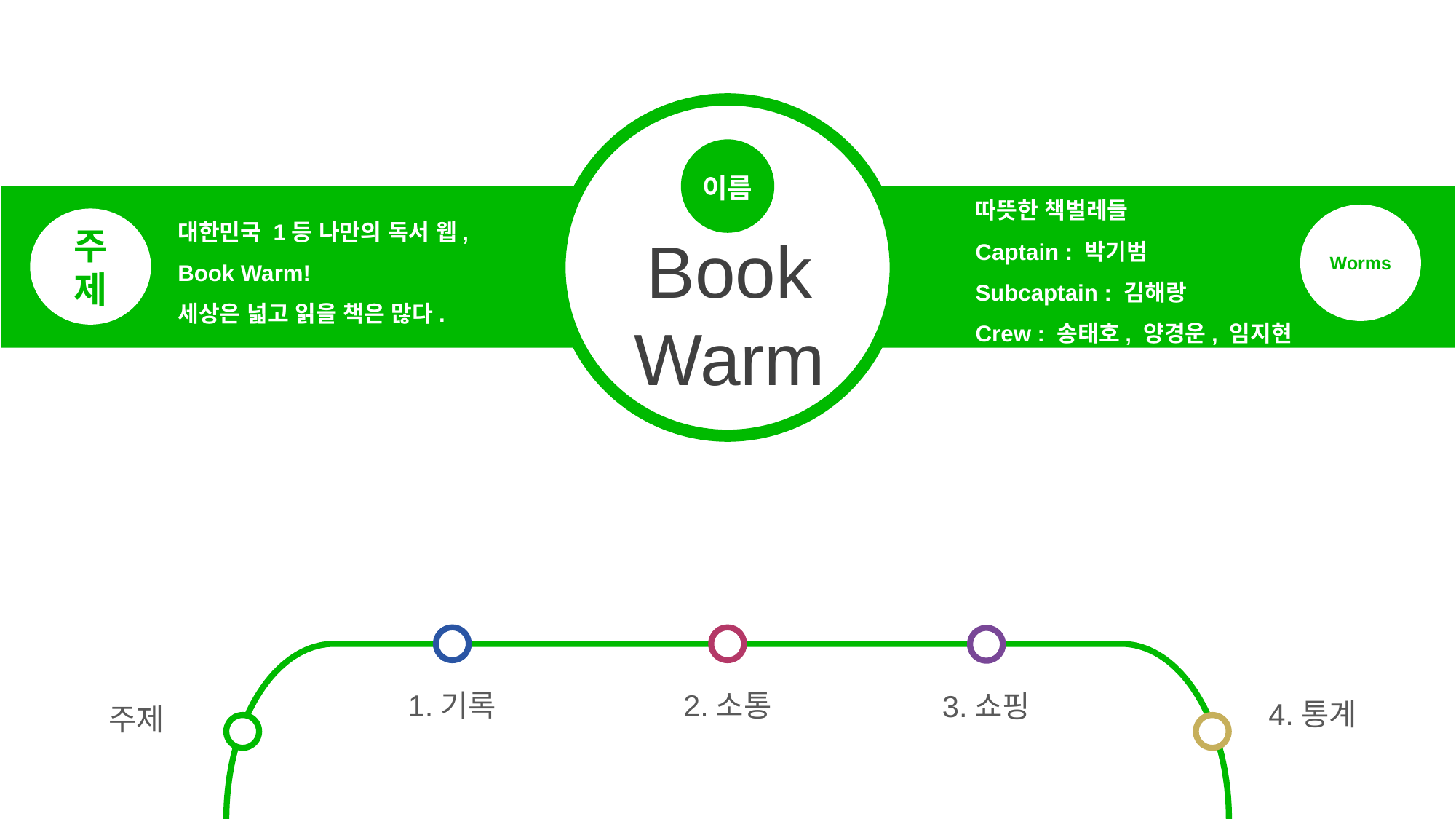

이름

따뜻한 책벌레들
Captain : 박기범
Subcaptain : 김해랑
Crew : 송태호, 양경운, 임지현

대한민국 1등 나만의 독서 웹,
Book Warm!
세상은 넓고 읽을 책은 많다.
Worms
주제
Book Warm

1.기록
2.소통
3.쇼핑
4.통계
주제